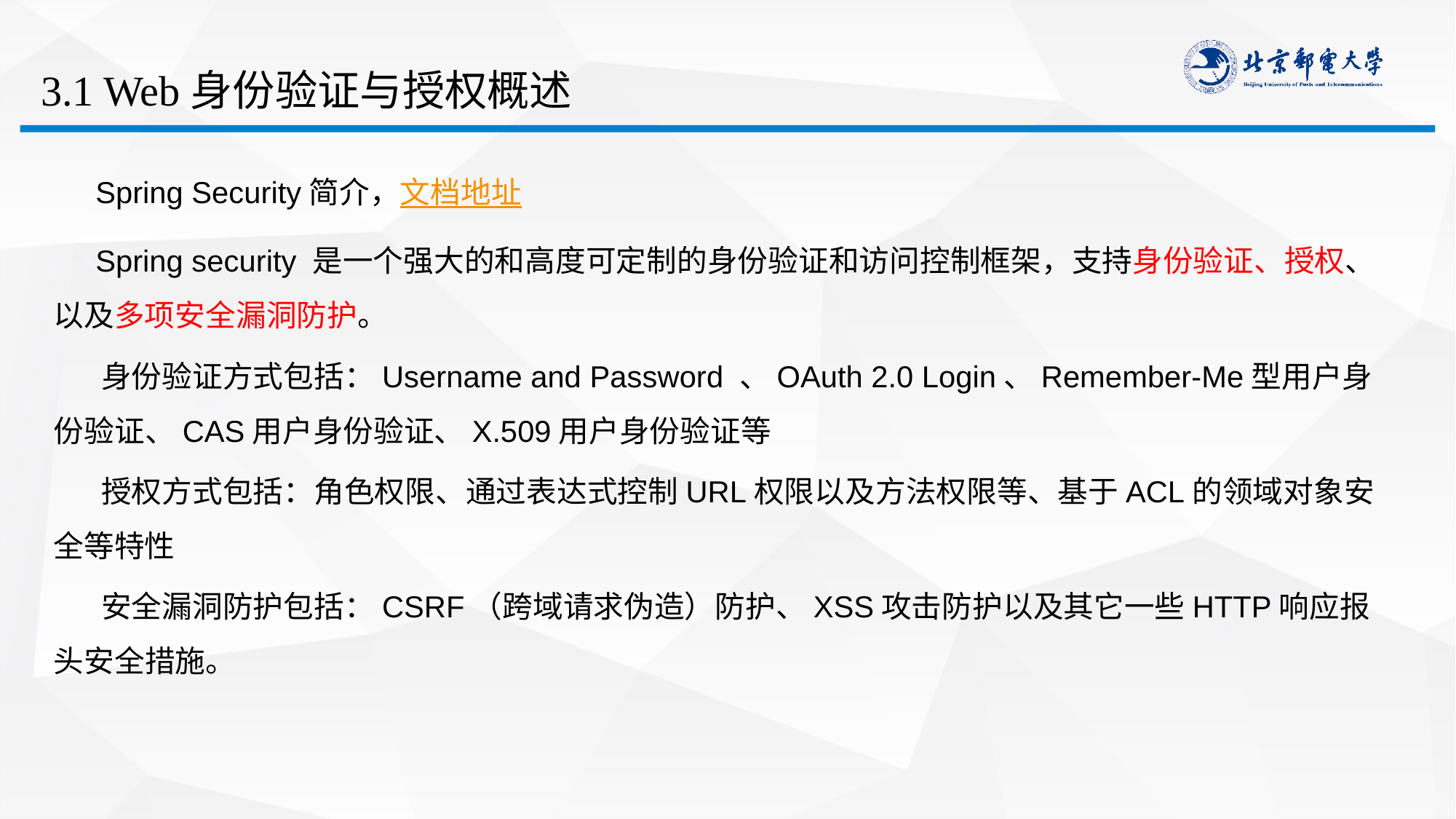

# 3.1 Web身份验证与授权概述
     Spring Security简介，文档地址
     Spring security 是一个强大的和高度可定制的身份验证和访问控制框架，支持身份验证、授权、以及多项安全漏洞防护。
      身份验证方式包括：Username and Password 、OAuth 2.0 Login、Remember-Me型用户身份验证、CAS用户身份验证、X.509用户身份验证等
      授权方式包括：角色权限、通过表达式控制URL权限以及方法权限等、基于ACL的领域对象安全等特性
      安全漏洞防护包括：CSRF（跨域请求伪造）防护、XSS攻击防护以及其它一些HTTP响应报头安全措施。